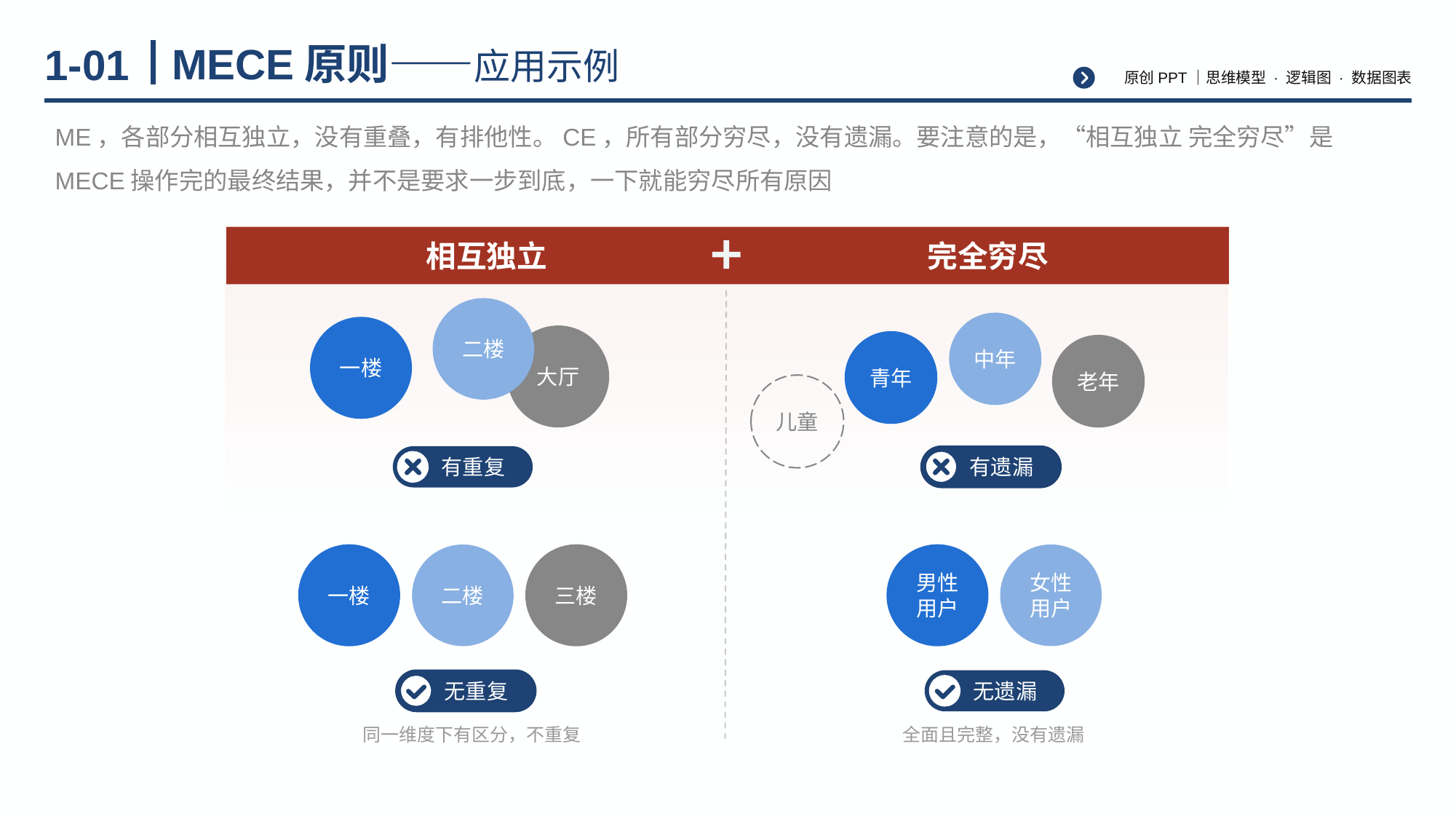

# MECE原则——应用示例
1-01
ME，各部分相互独立，没有重叠，有排他性。CE，所有部分穷尽，没有遗漏。要注意的是，“相互独立 完全穷尽”是MECE操作完的最终结果，并不是要求一步到底，一下就能穷尽所有原因
  相互独立
  完全穷尽

二楼
一楼
大厅
中年
青年
老年
儿童

有重复

有遗漏

一楼
三楼
二楼
男性
用户
女性
用户

无重复

无遗漏

同一维度下有区分，不重复
全面且完整，没有遗漏